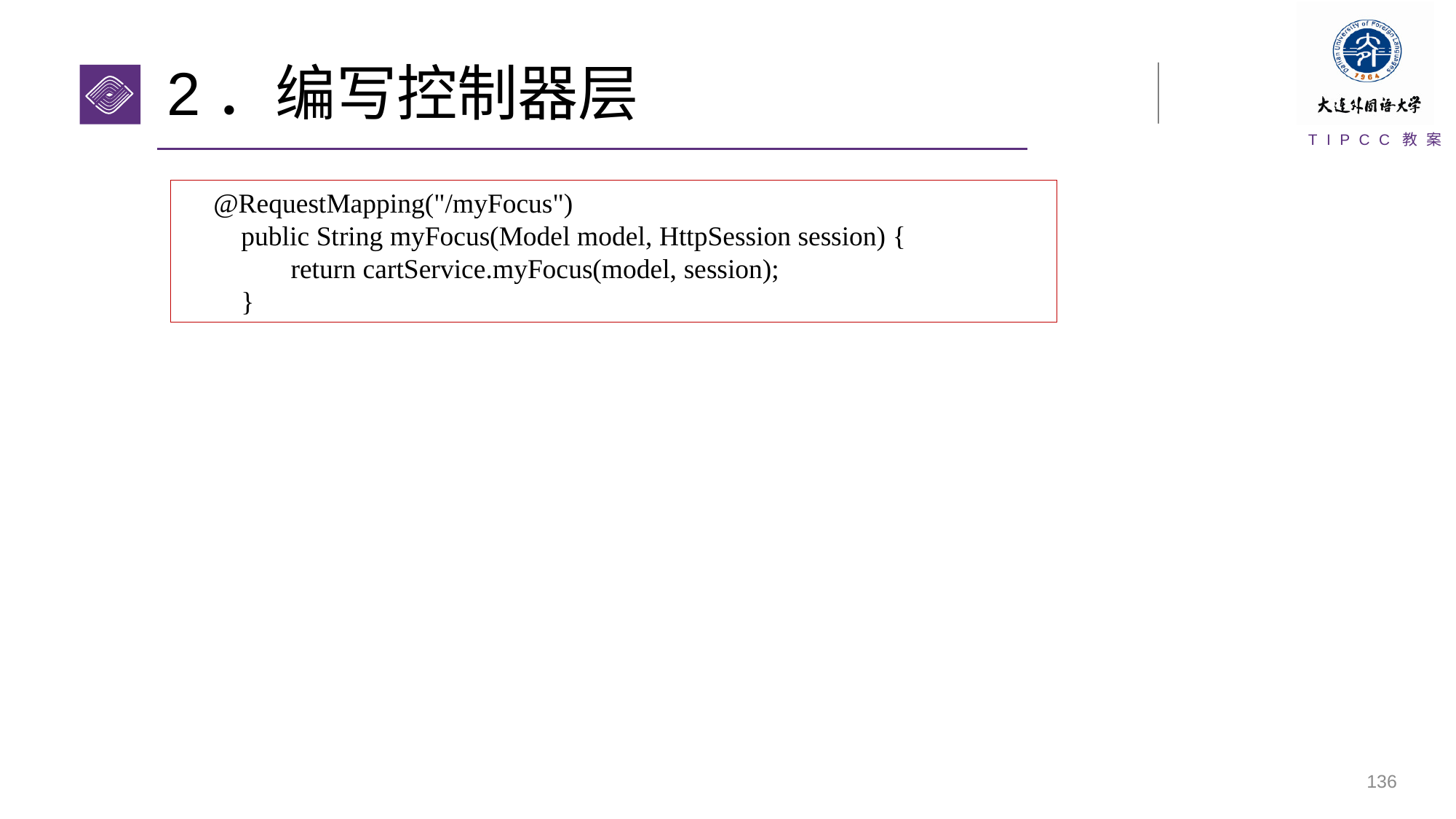

# 2．编写控制器层
@RequestMapping("/myFocus")
    public String myFocus(Model model, HttpSession session) {
	return cartService.myFocus(model, session);
    }
136